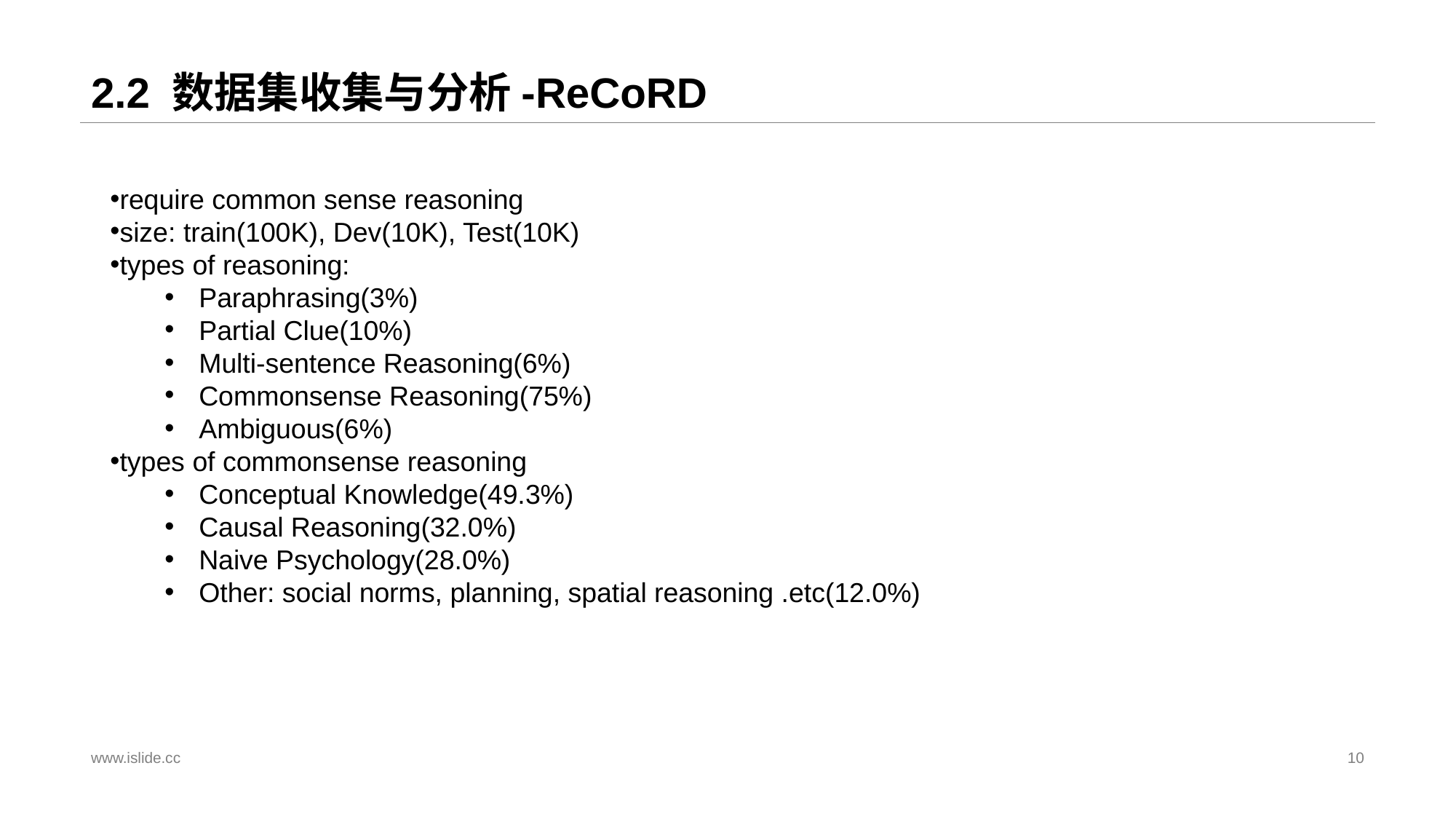

# 2.2 数据集收集与分析-ReCoRD
require common sense reasoning
size: train(100K), Dev(10K), Test(10K)
types of reasoning:
Paraphrasing(3%)
Partial Clue(10%)
Multi-sentence Reasoning(6%)
Commonsense Reasoning(75%)
Ambiguous(6%)
types of commonsense reasoning
Conceptual Knowledge(49.3%)
Causal Reasoning(32.0%)
Naive Psychology(28.0%)
Other: social norms, planning, spatial reasoning .etc(12.0%)
www.islide.cc
10